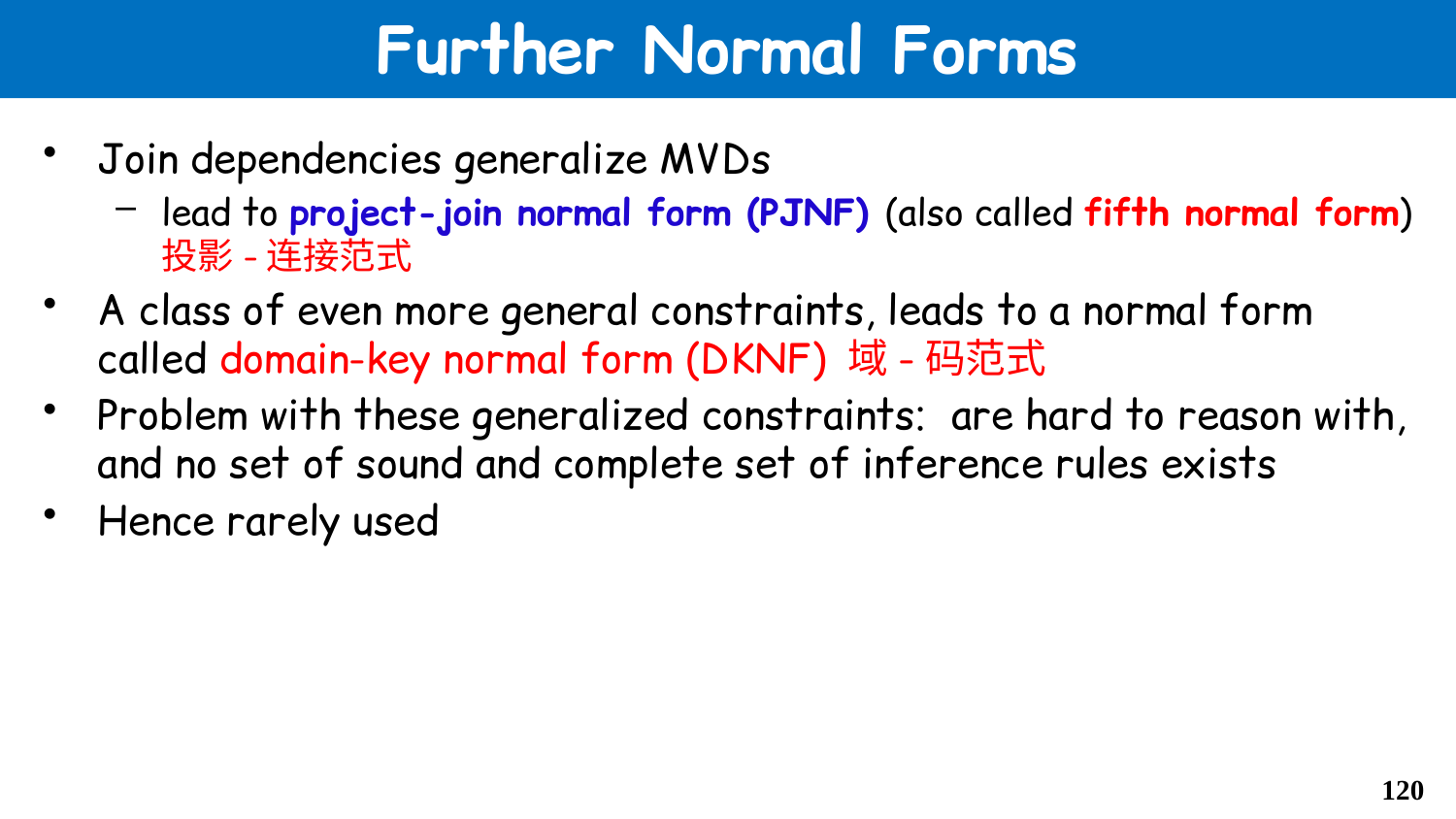

# Further Normal Forms
Join dependencies generalize MVDs
lead to project-join normal form (PJNF) (also called fifth normal form) 投影-连接范式
A class of even more general constraints, leads to a normal form called domain-key normal form (DKNF) 域-码范式
Problem with these generalized constraints:  are hard to reason with, and no set of sound and complete set of inference rules exists
Hence rarely used